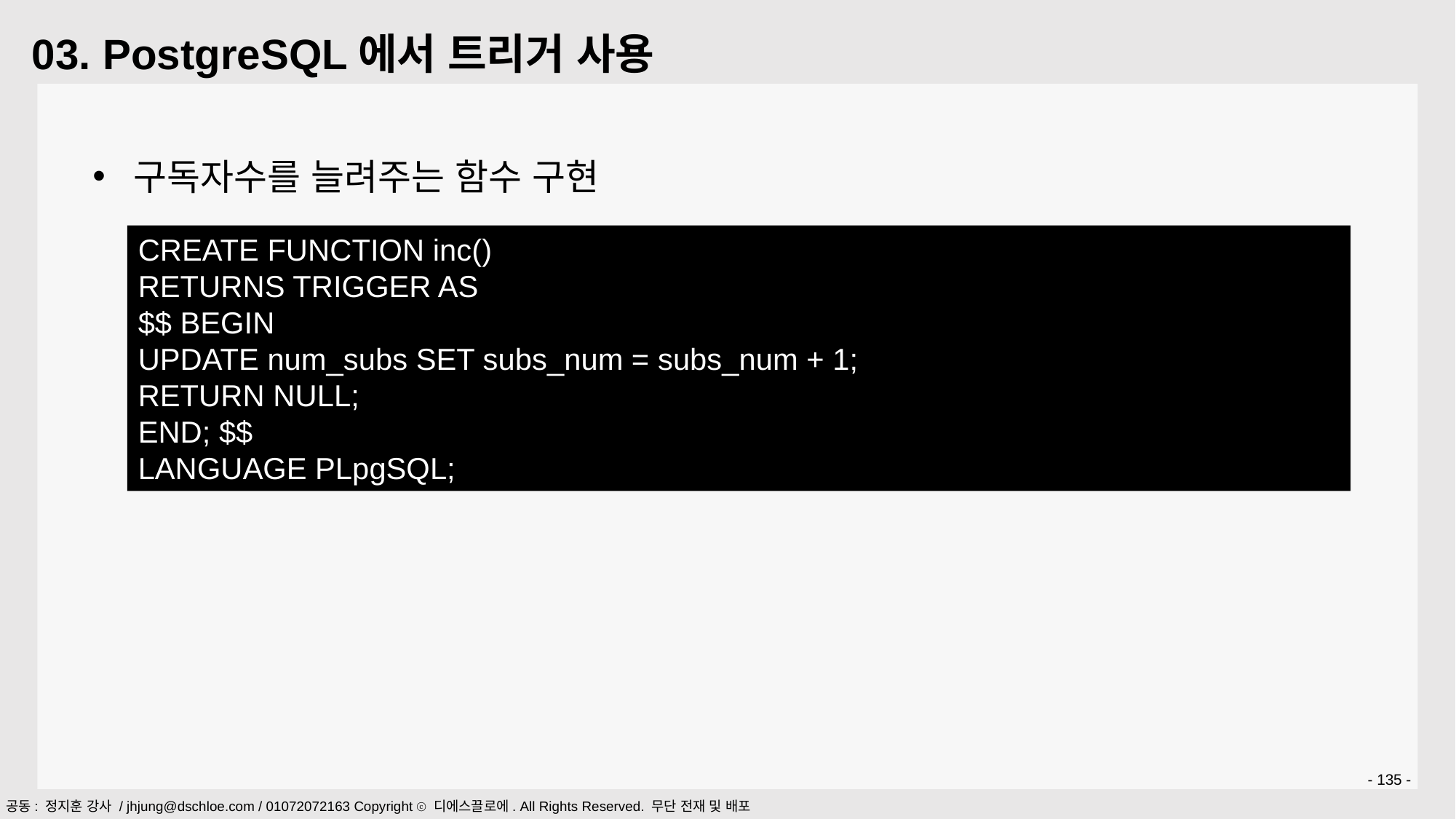

03. PostgreSQL에서 트리거 사용
구독자수를 늘려주는 함수 구현
CREATE FUNCTION inc()
RETURNS TRIGGER AS
$$ BEGIN
UPDATE num_subs SET subs_num = subs_num + 1;
RETURN NULL;
END; $$
LANGUAGE PLpgSQL;
- 135 -